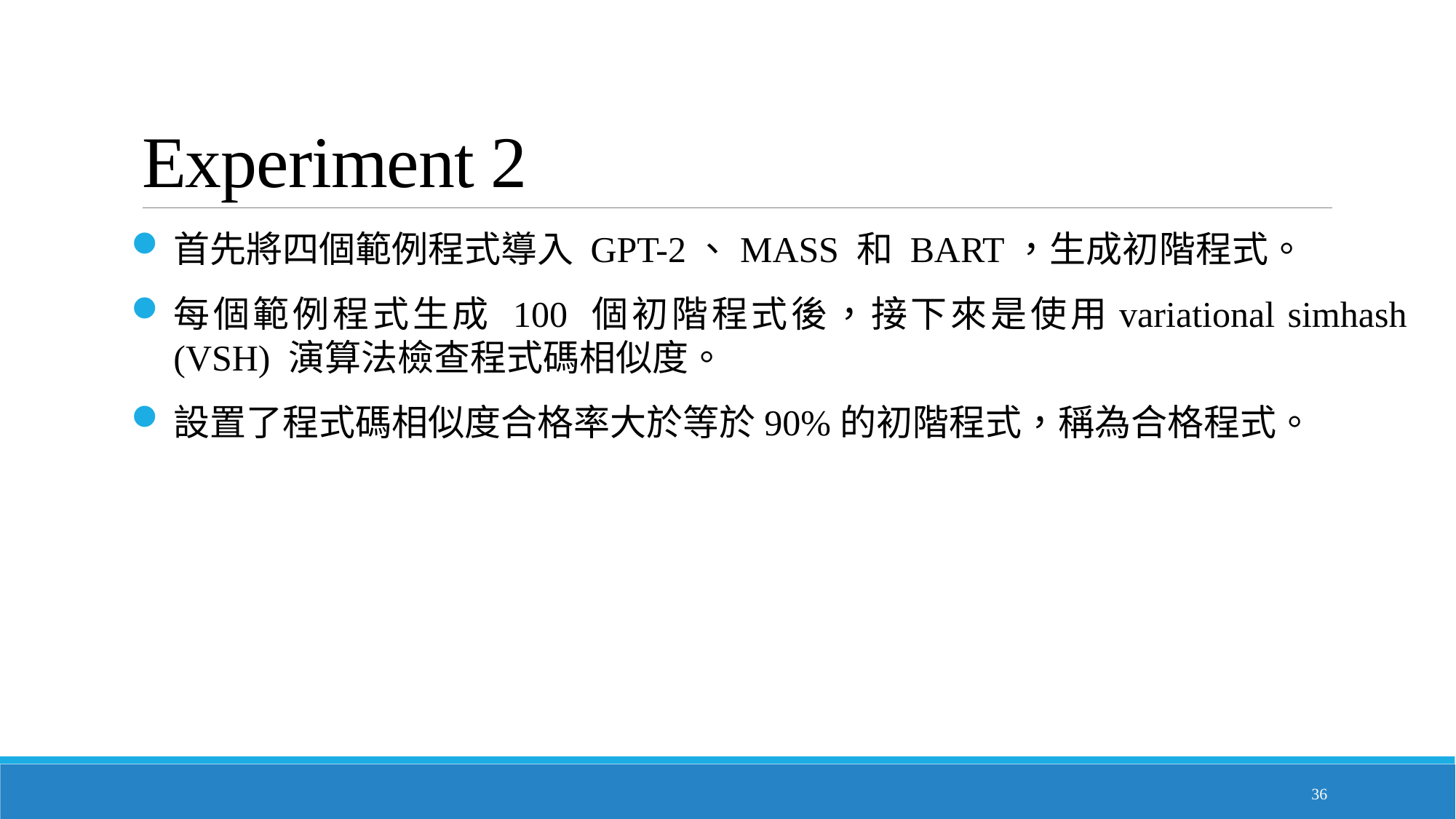

# Experiment 2
首先將四個範例程式導入 GPT-2、MASS 和 BART，生成初階程式。
每個範例程式生成 100 個初階程式後，接下來是使用variational simhash (VSH) 演算法檢查程式碼相似度。
設置了程式碼相似度合格率大於等於90%的初階程式，稱為合格程式。
36